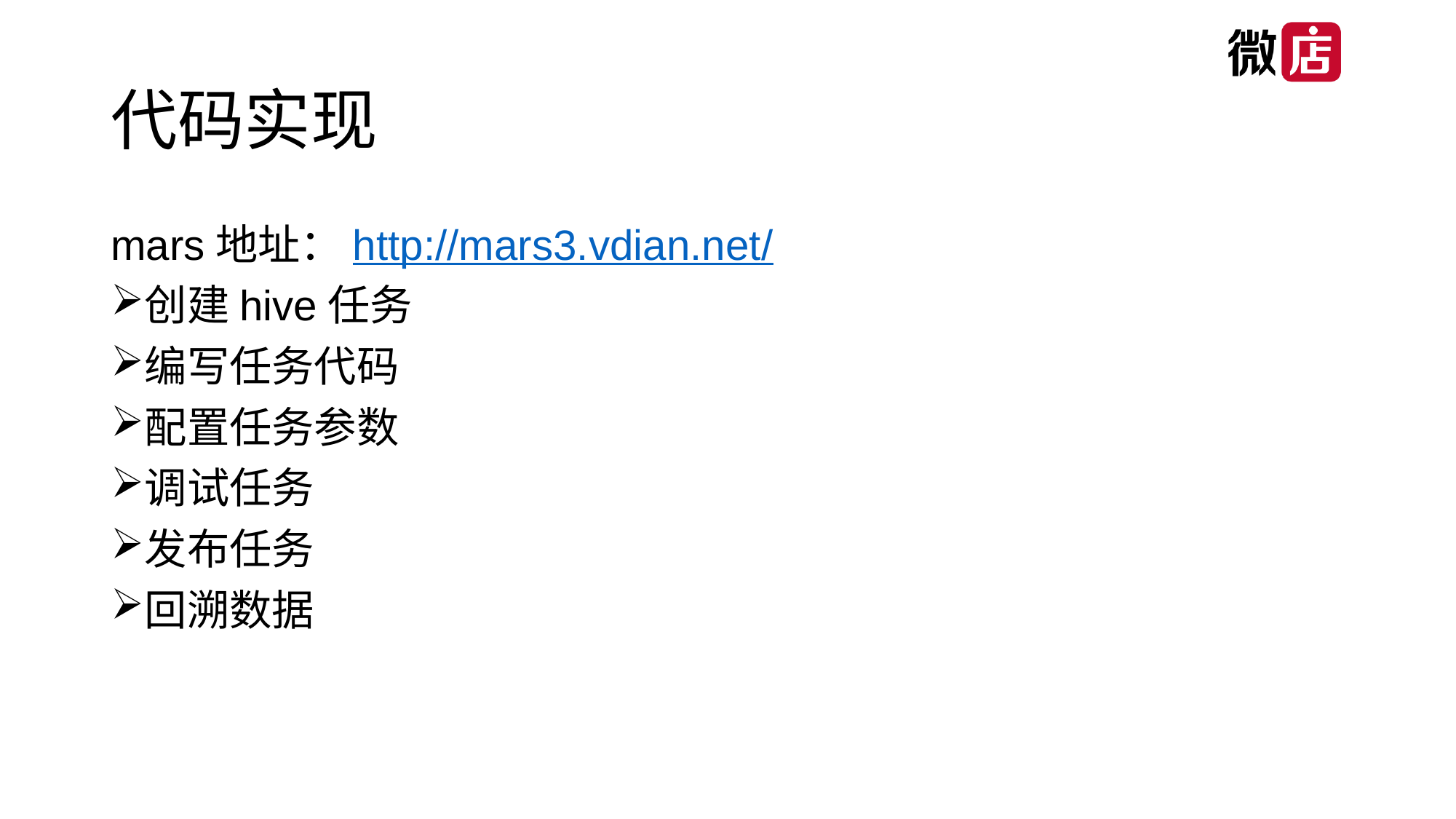

# 代码实现
mars地址：http://mars3.vdian.net/
创建hive任务
编写任务代码
配置任务参数
调试任务
发布任务
回溯数据